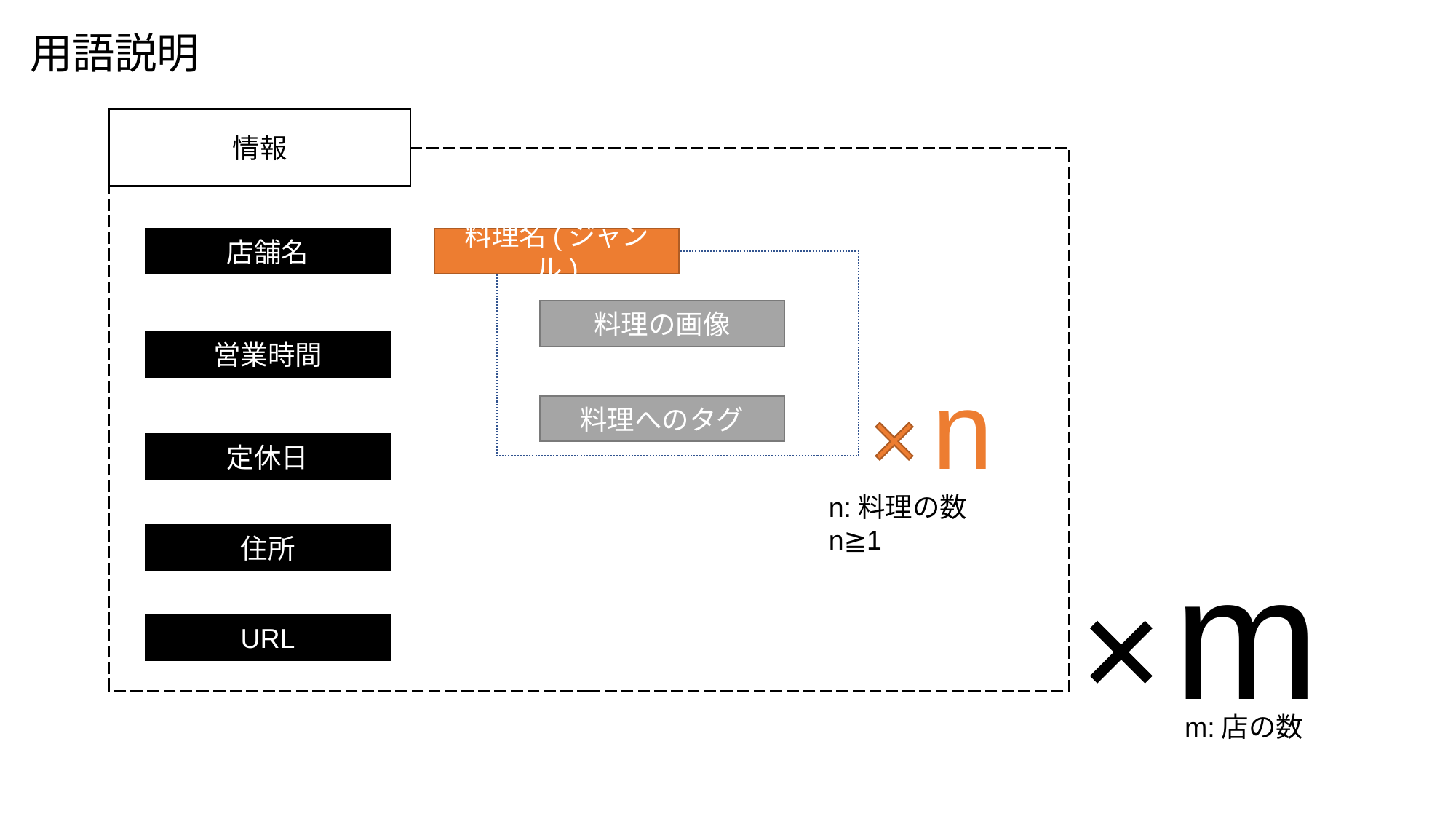

用語説明
情報

店舗名
料理名(ジャンル)

料理の画像
営業時間
n
料理へのタグ

定休日
n:料理の数　n≧1
m
住所

URL
m:店の数